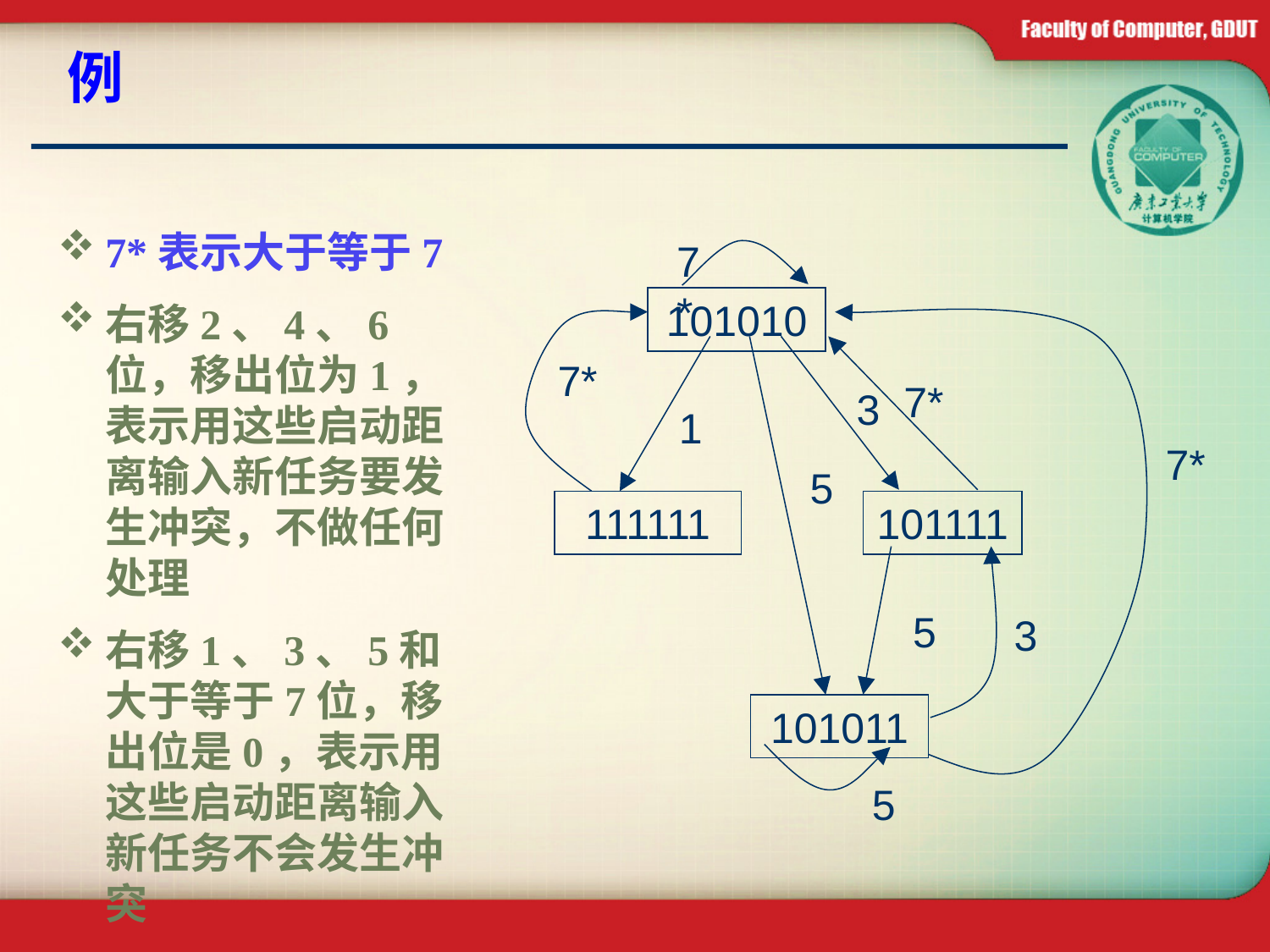

# 例
7*表示大于等于7
右移2、4、6位，移出位为1，表示用这些启动距离输入新任务要发生冲突，不做任何处理
右移1、3、5和大于等于7位，移出位是0，表示用这些启动距离输入新任务不会发生冲突

7*

101010

7*
7*
3
1
7*
5
111111
101111

5
3
101011

5